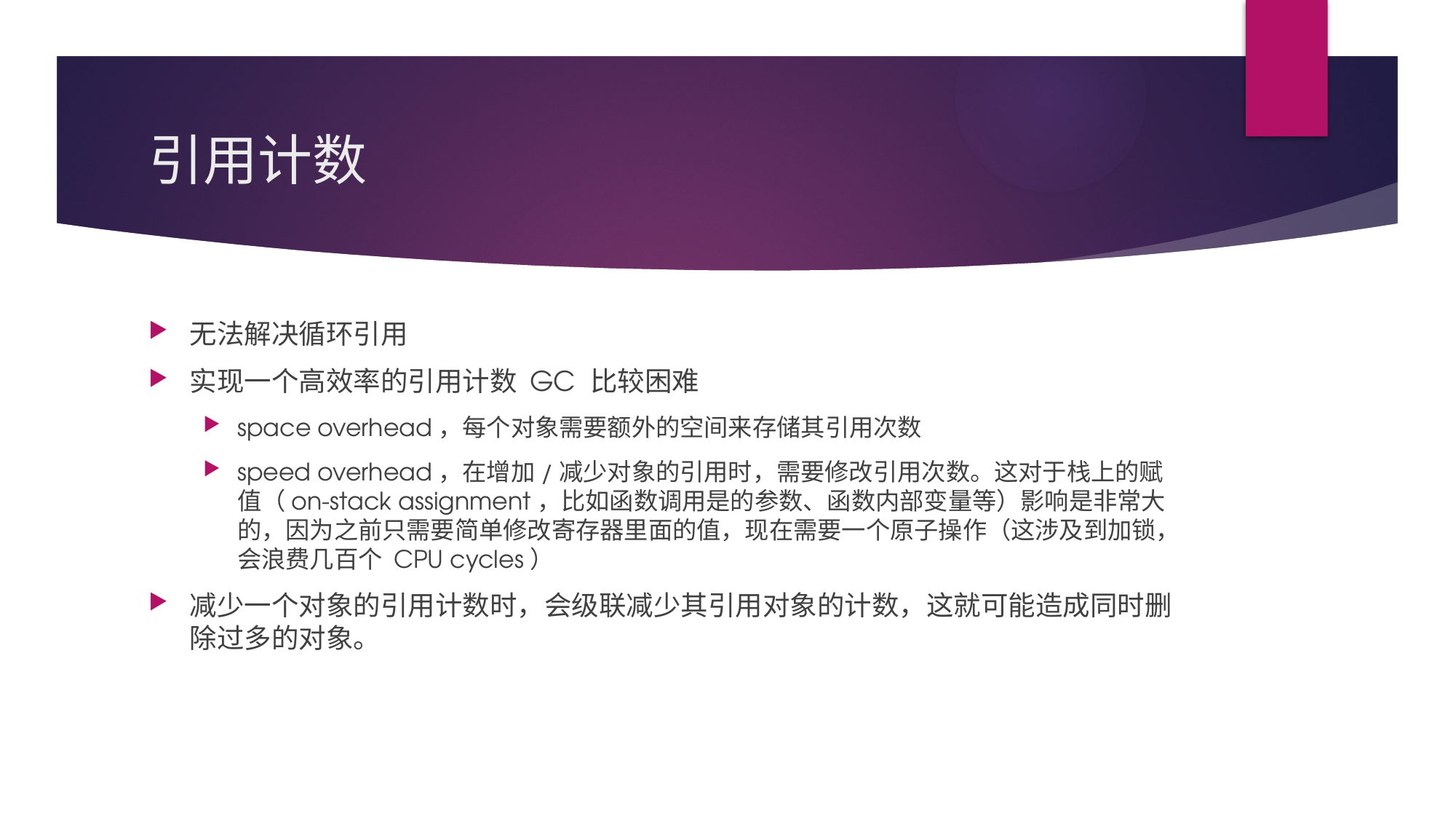

# 引用计数
无法解决循环引用
实现一个高效率的引用计数 GC 比较困难
space overhead，每个对象需要额外的空间来存储其引用次数
speed overhead，在增加/减少对象的引用时，需要修改引用次数。这对于栈上的赋值（on-stack assignment，比如函数调用是的参数、函数内部变量等）影响是非常大的，因为之前只需要简单修改寄存器里面的值，现在需要一个原子操作（这涉及到加锁，会浪费几百个 CPU cycles）
减少一个对象的引用计数时，会级联减少其引用对象的计数，这就可能造成同时删除过多的对象。